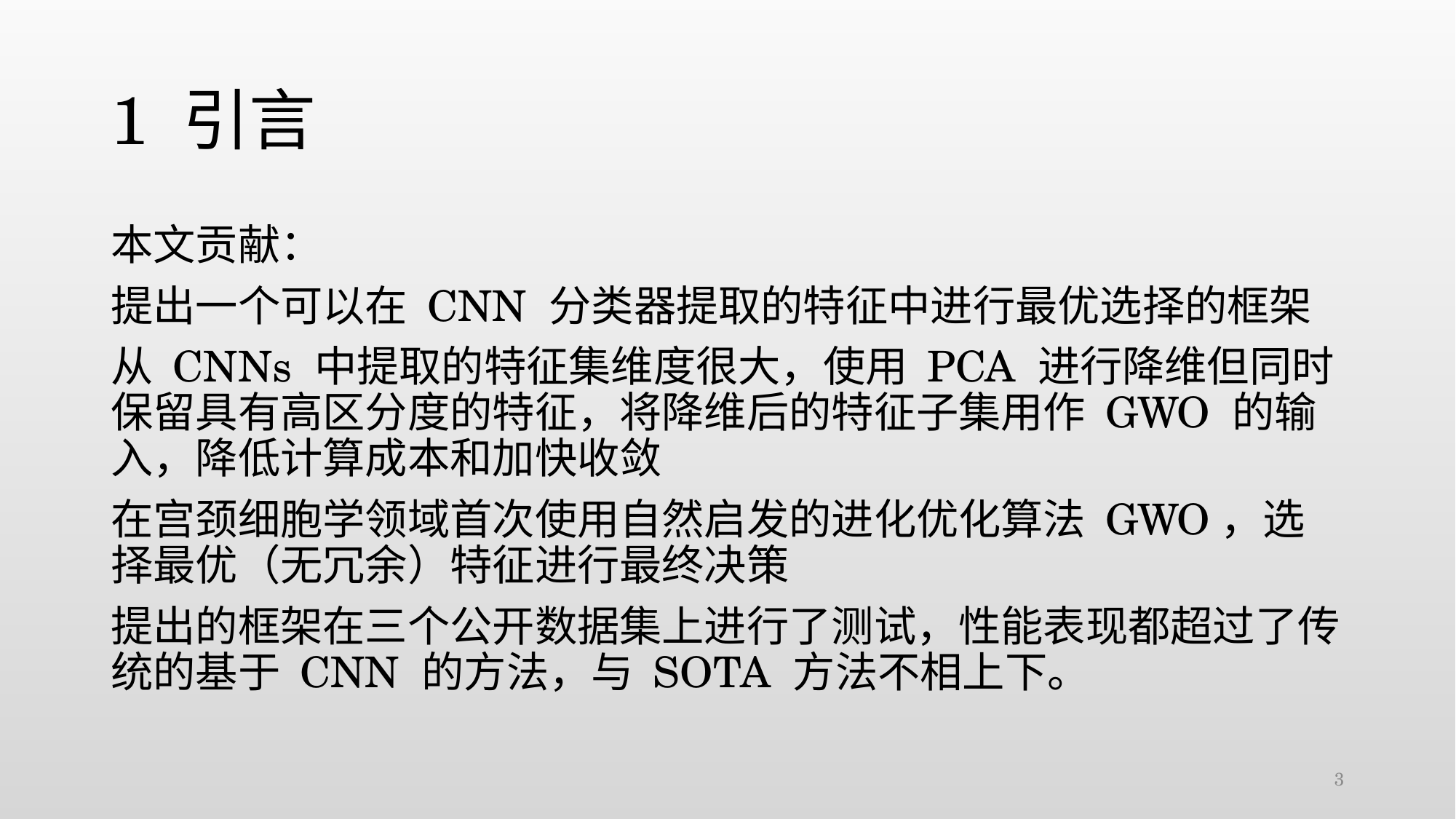

# 1 引言
本文贡献：
提出一个可以在 CNN 分类器提取的特征中进行最优选择的框架
从 CNNs 中提取的特征集维度很大，使用 PCA 进行降维但同时保留具有高区分度的特征，将降维后的特征子集用作 GWO 的输入，降低计算成本和加快收敛
在宫颈细胞学领域首次使用自然启发的进化优化算法 GWO，选择最优（无冗余）特征进行最终决策
提出的框架在三个公开数据集上进行了测试，性能表现都超过了传统的基于 CNN 的方法，与 SOTA 方法不相上下。
3